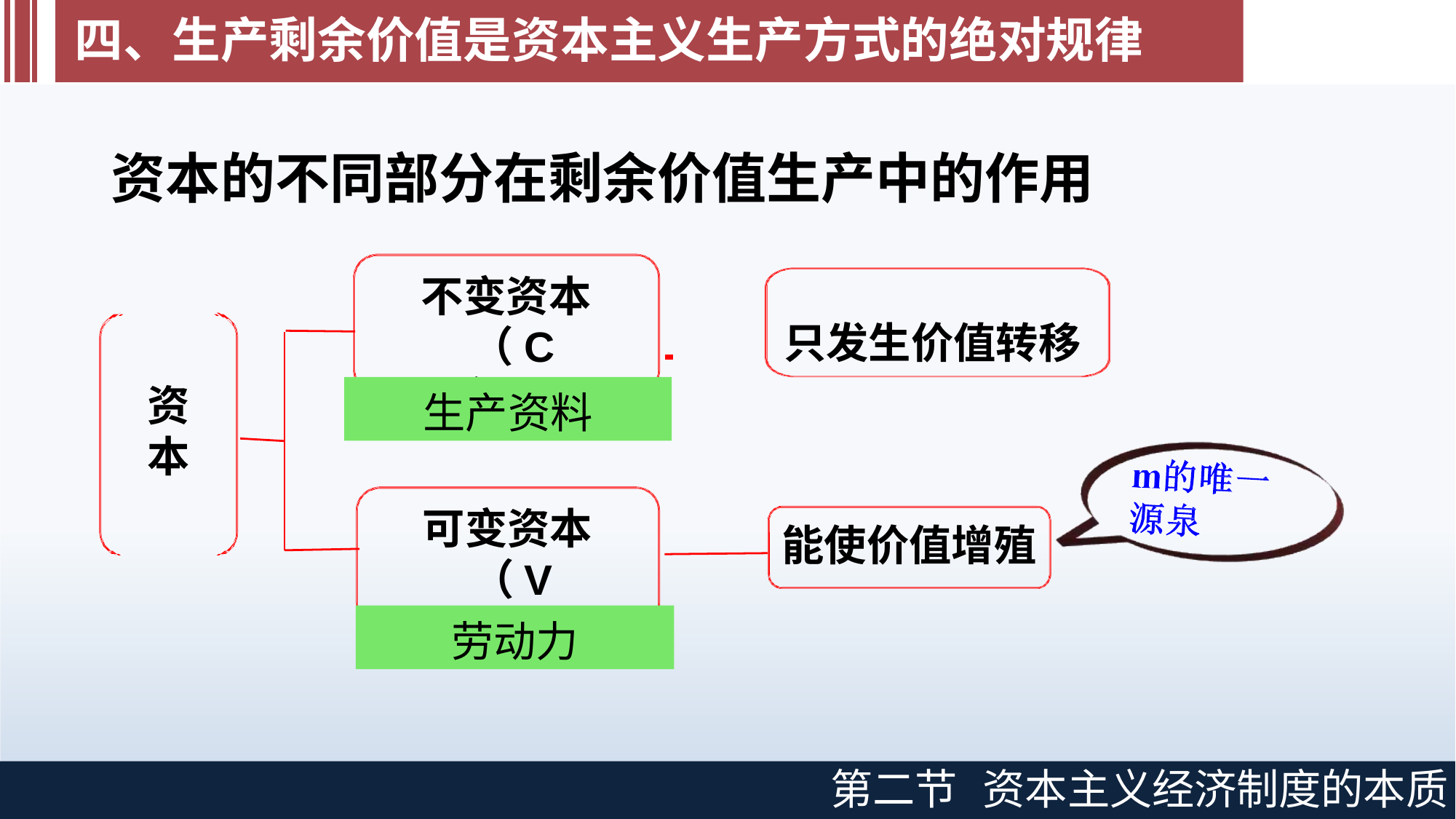

# 四、生产剩余价值是资本主义生产方式的绝对规律

资本的不同部分在剩余价值生产中的作用

不变资本
（C）
 	只发生价值转移

生产资料
资 本

可变资本
（V）

能使价值增殖

劳动力
第二节
资本主义经济制度的本质